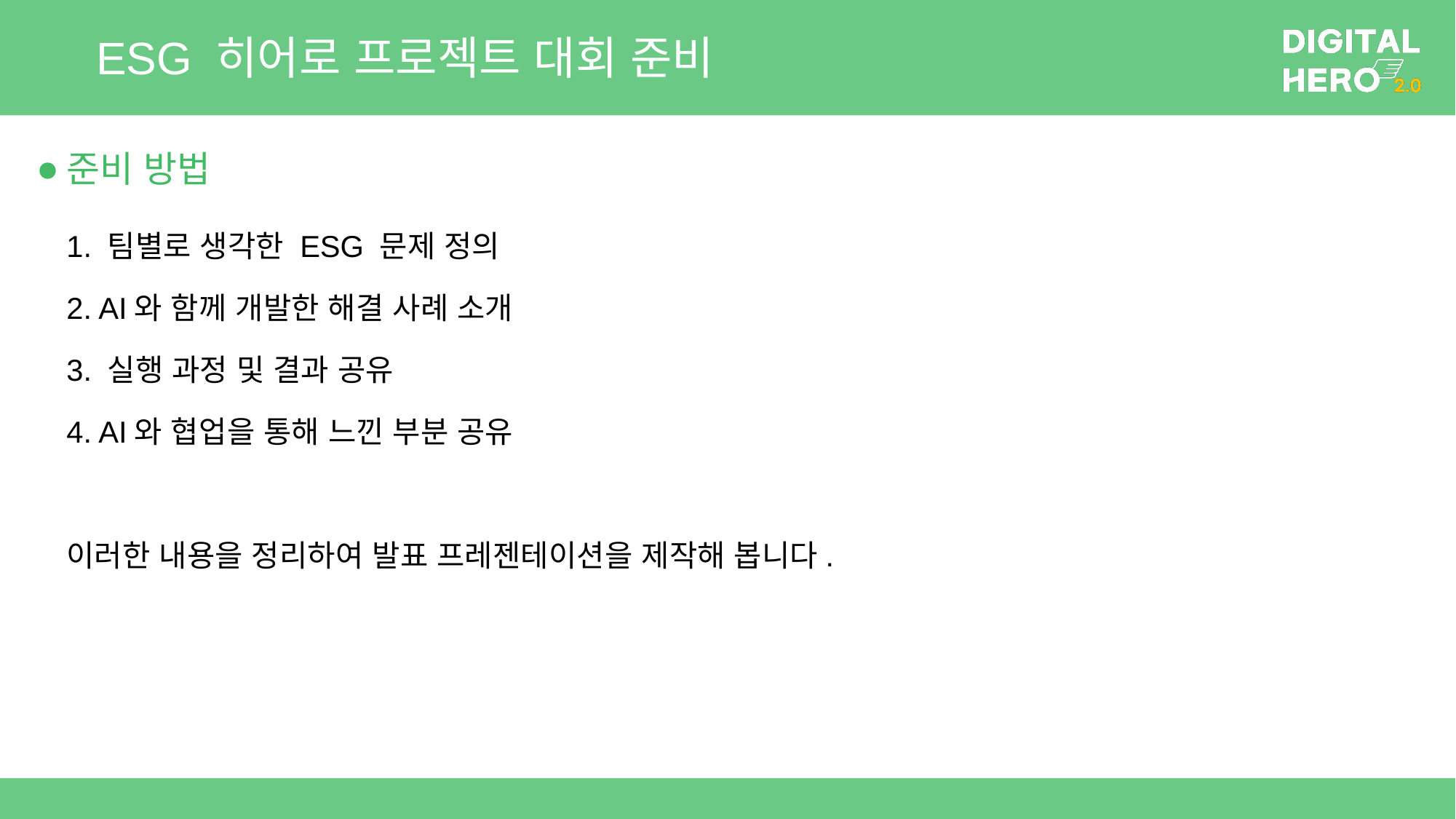

# ESG 히어로 프로젝트 대회 준비
준비 방법

1. 팀별로 생각한 ESG 문제 정의
2. AI와 함께 개발한 해결 사례 소개
3. 실행 과정 및 결과 공유
4. AI와 협업을 통해 느낀 부분 공유
이러한 내용을 정리하여 발표 프레젠테이션을 제작해 봅니다.